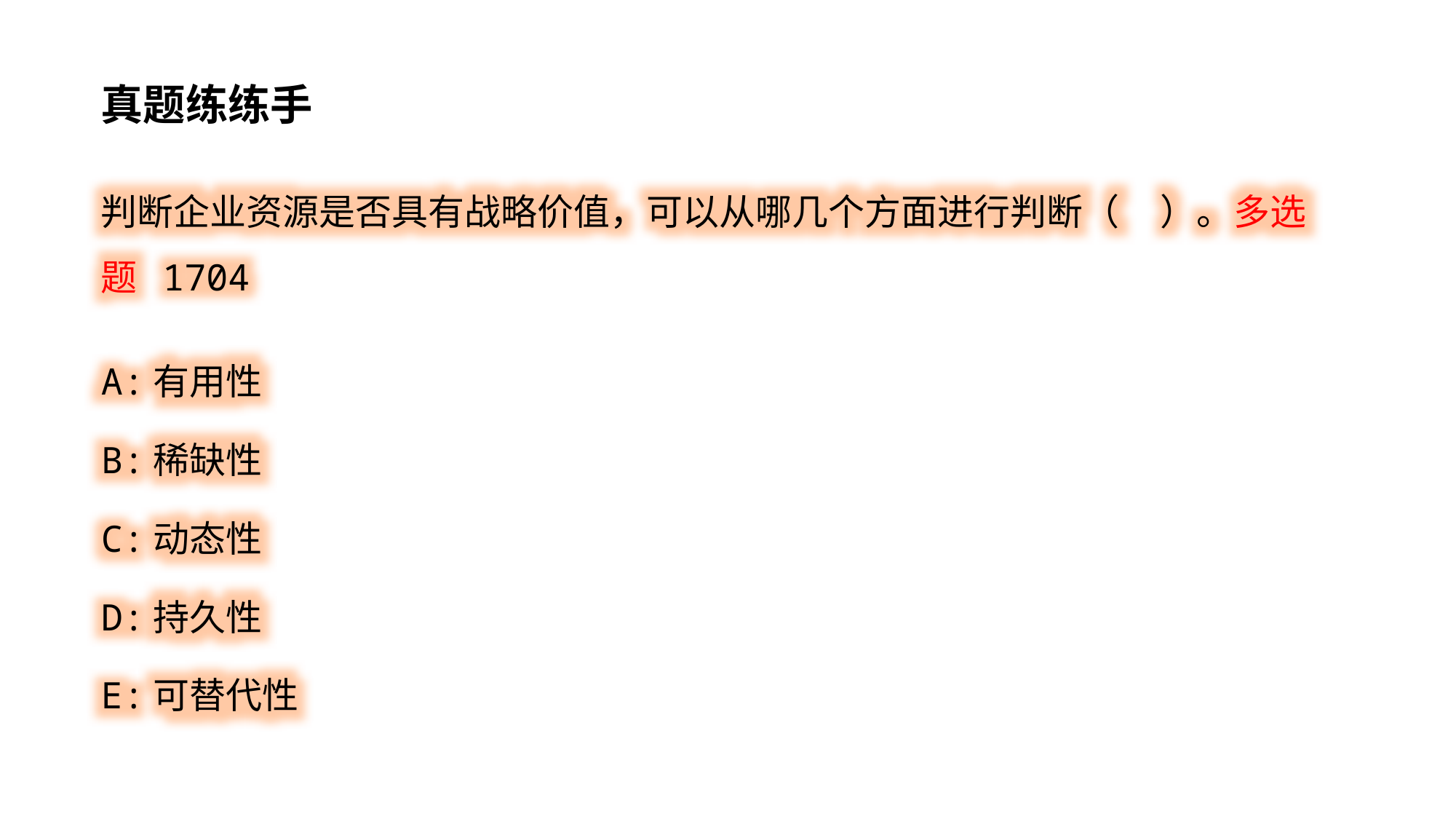

真题练练手
判断企业资源是否具有战略价值，可以从哪几个方面进行判断（     ）。多选题  1704

A:有用性

B:稀缺性

C:动态性

D:持久性

E:可替代性